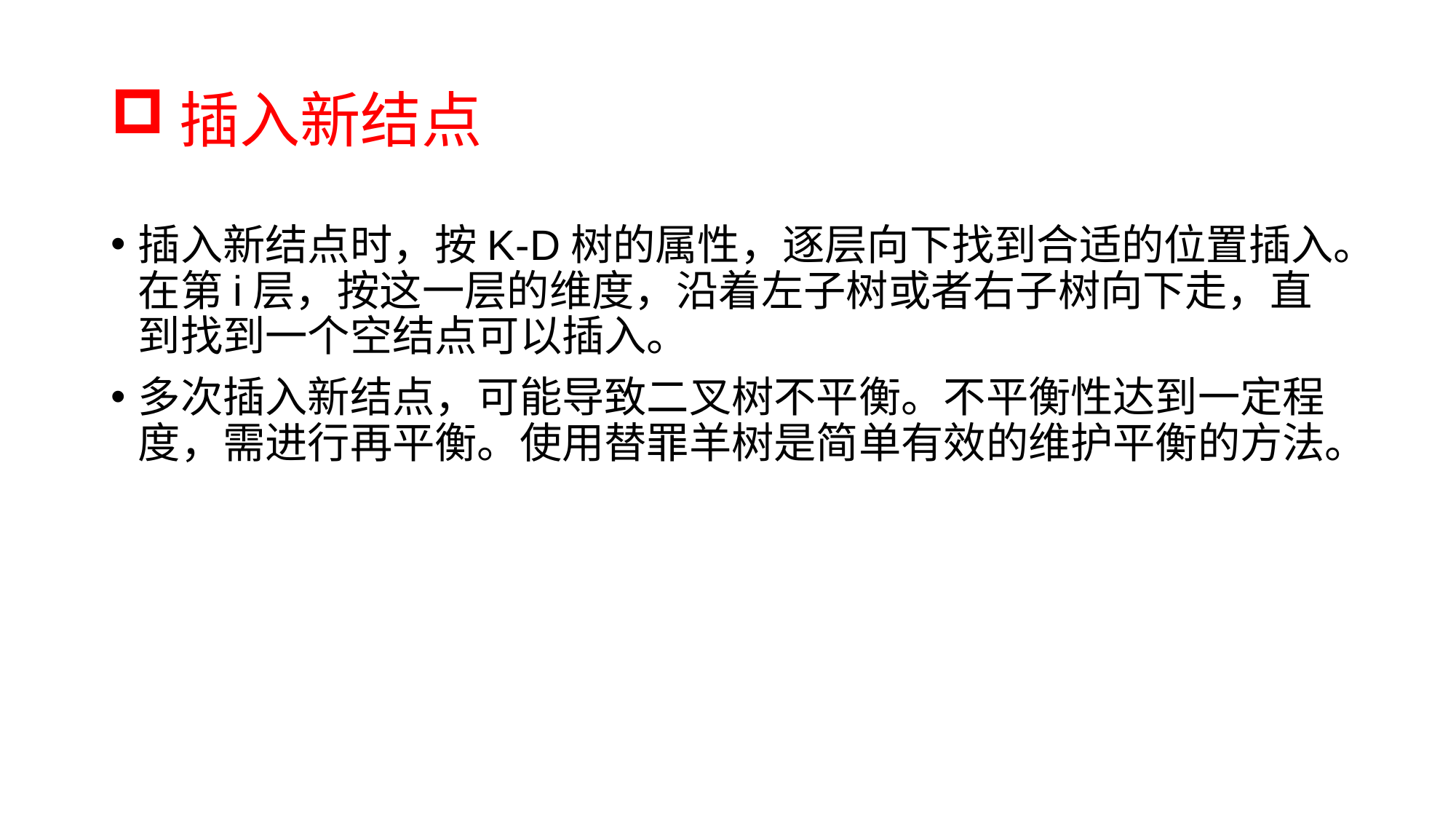

# 插入新结点
插入新结点时，按K-D树的属性，逐层向下找到合适的位置插入。在第i层，按这一层的维度，沿着左子树或者右子树向下走，直到找到一个空结点可以插入。
多次插入新结点，可能导致二叉树不平衡。不平衡性达到一定程度，需进行再平衡。使用替罪羊树是简单有效的维护平衡的方法。